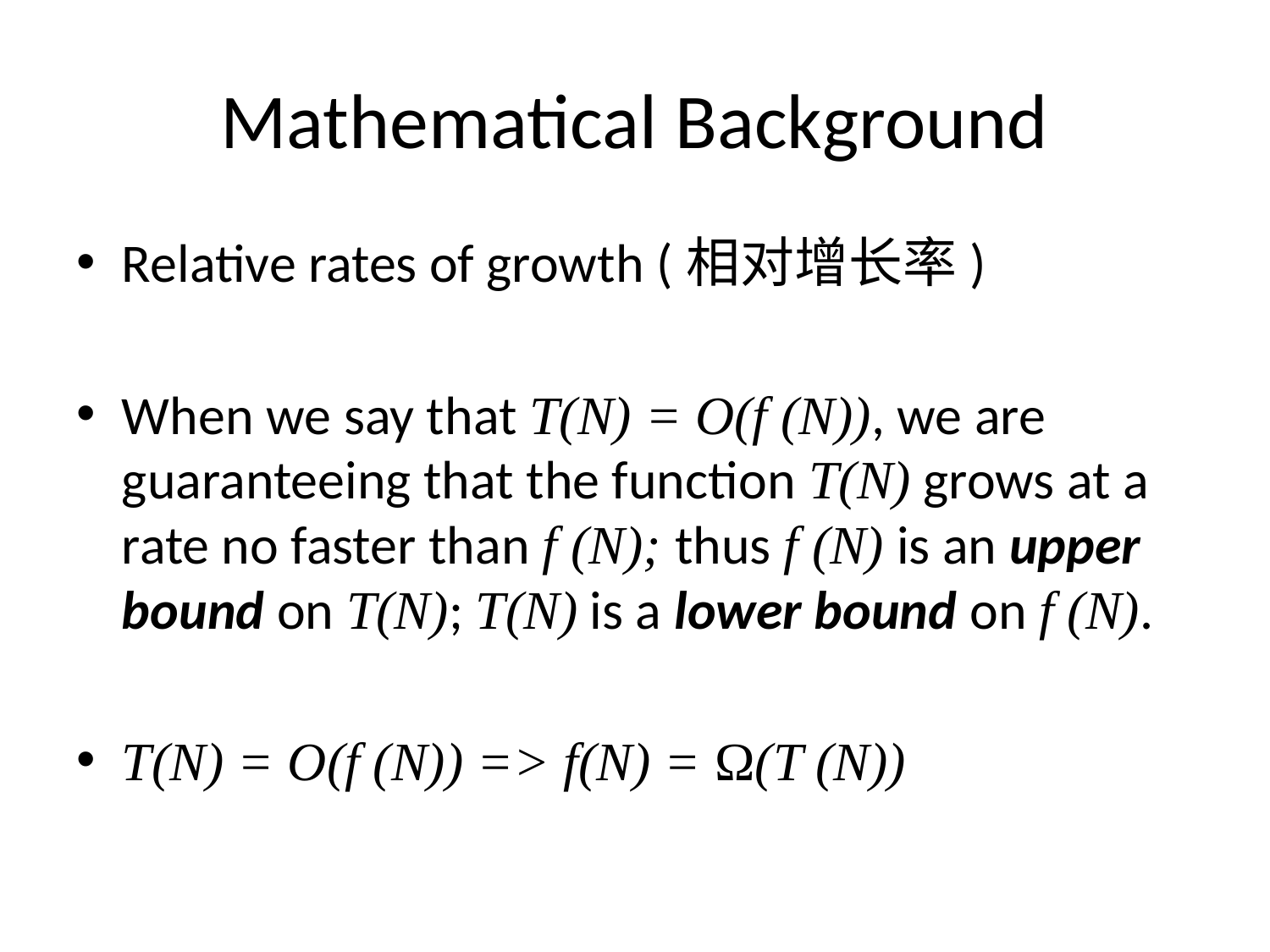

# Mathematical Background
Relative rates of growth (相对增长率)

When we say that T(N) = O(f (N)), we are guaranteeing that the function T(N) grows at a rate no faster than f (N); thus f (N) is an upper bound on T(N); T(N) is a lower bound on f (N).

T(N) = O(f (N)) => f(N) = Ω(T (N))